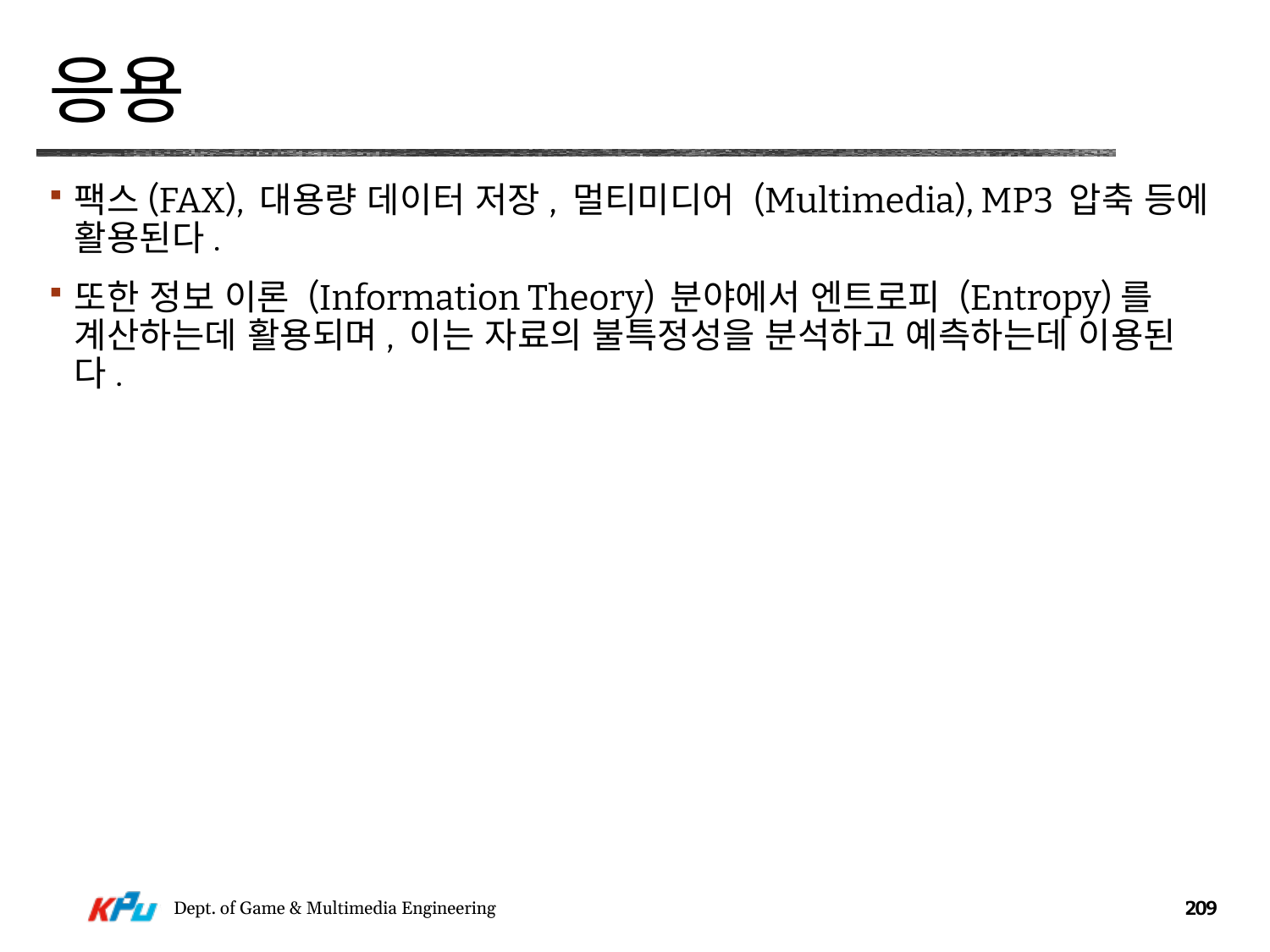

# 응용
팩스(FAX), 대용량 데이터 저장, 멀티미디어 (Multimedia), MP3 압축 등에 활용된다.
또한 정보 이론 (Information Theory) 분야에서 엔트로피 (Entropy)를 계산하는데 활용되며, 이는 자료의 불특정성을 분석하고 예측하는데 이용된다.
Dept. of Game & Multimedia Engineering
209